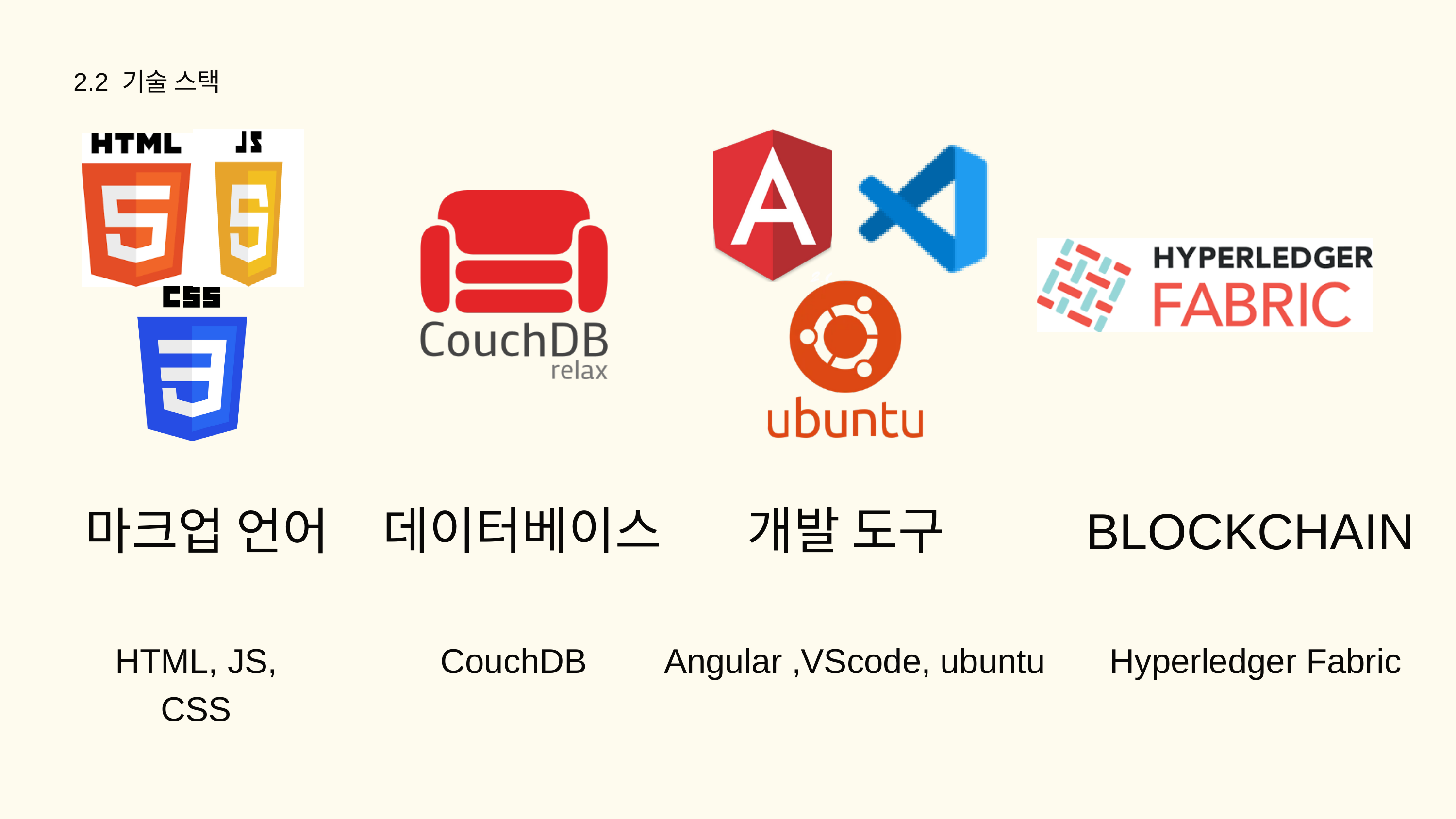

2.2 기술 스택

개발 도구
데이터베이스
마크업 언어
BLOCKCHAIN
HTML, JS, CSS
CouchDB
Angular ,VScode, ubuntu
Hyperledger Fabric